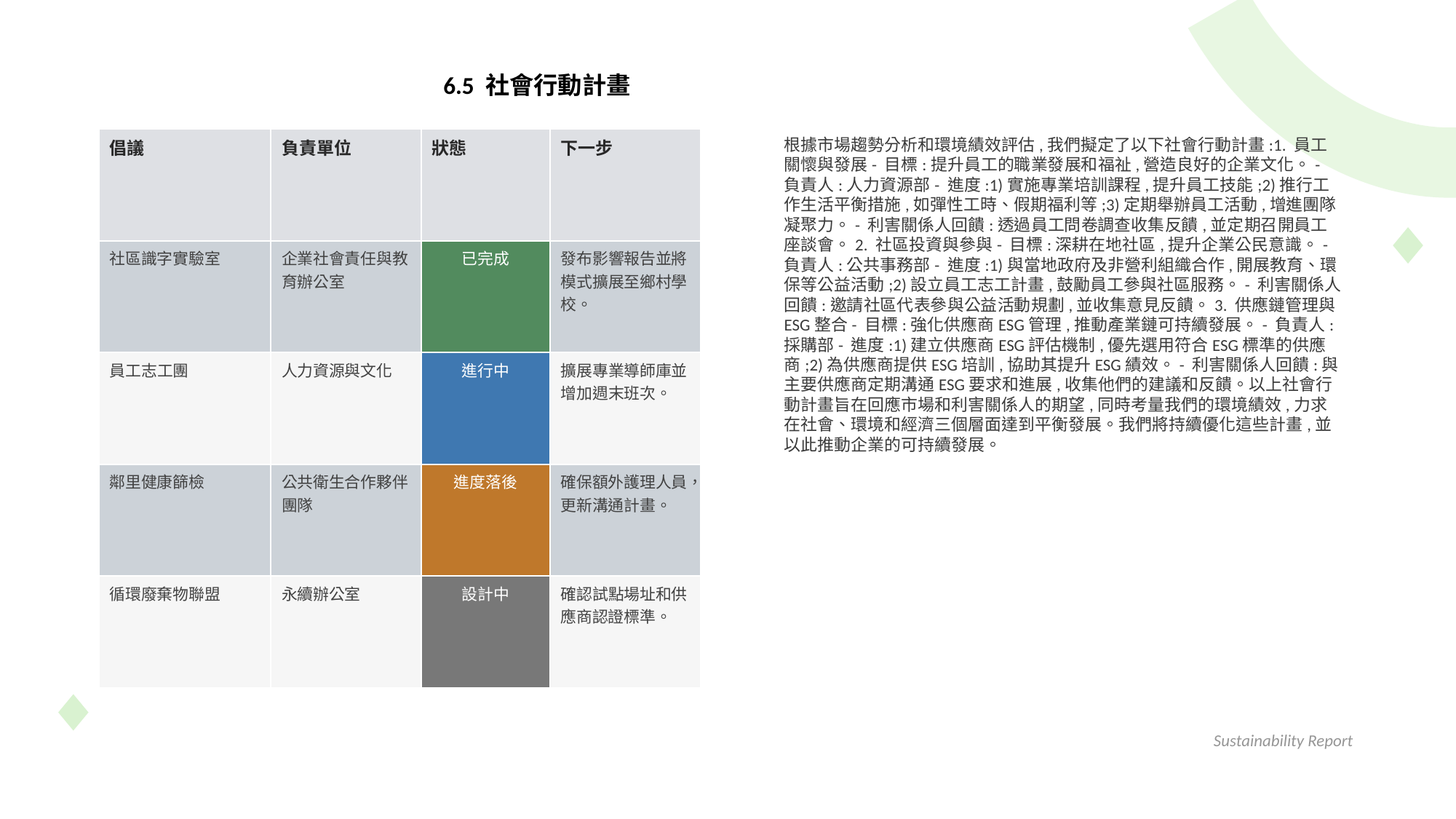

6.5 社會行動計畫
| 倡議 | 負責單位 | 狀態 | 下一步 |
| --- | --- | --- | --- |
| 社區識字實驗室 | 企業社會責任與教育辦公室 | 已完成 | 發布影響報告並將模式擴展至鄉村學校。 |
| 員工志工團 | 人力資源與文化 | 進行中 | 擴展專業導師庫並增加週末班次。 |
| 鄰里健康篩檢 | 公共衛生合作夥伴團隊 | 進度落後 | 確保額外護理人員，更新溝通計畫。 |
| 循環廢棄物聯盟 | 永續辦公室 | 設計中 | 確認試點場址和供應商認證標準。 |
根據市場趨勢分析和環境績效評估,我們擬定了以下社會行動計畫:1. 員工關懷與發展- 目標:提升員工的職業發展和福祉,營造良好的企業文化。- 負責人:人力資源部- 進度:1)實施專業培訓課程,提升員工技能;2)推行工作生活平衡措施,如彈性工時、假期福利等;3)定期舉辦員工活動,增進團隊凝聚力。- 利害關係人回饋:透過員工問卷調查收集反饋,並定期召開員工座談會。2. 社區投資與參與- 目標:深耕在地社區,提升企業公民意識。-
負責人:公共事務部- 進度:1)與當地政府及非營利組織合作,開展教育、環保等公益活動;2)設立員工志工計畫,鼓勵員工參與社區服務。- 利害關係人回饋:邀請社區代表參與公益活動規劃,並收集意見反饋。3. 供應鏈管理與ESG整合- 目標:強化供應商ESG管理,推動產業鏈可持續發展。- 負責人:採購部- 進度:1)建立供應商ESG評估機制,優先選用符合ESG標準的供應商;2)為供應商提供ESG培訓,協助其提升ESG績效。- 利害關係人回饋:與主要供應商定期溝通ESG要求和進展,收集他們的建議和反饋。以上社會行動計畫旨在回應市場和利害關係人的期望,同時考量我們的環境績效,力求在社會、環境和經濟三個層面達到平衡發展。我們將持續優化這些計畫,並以此推動企業的可持續發展。
Sustainability Report